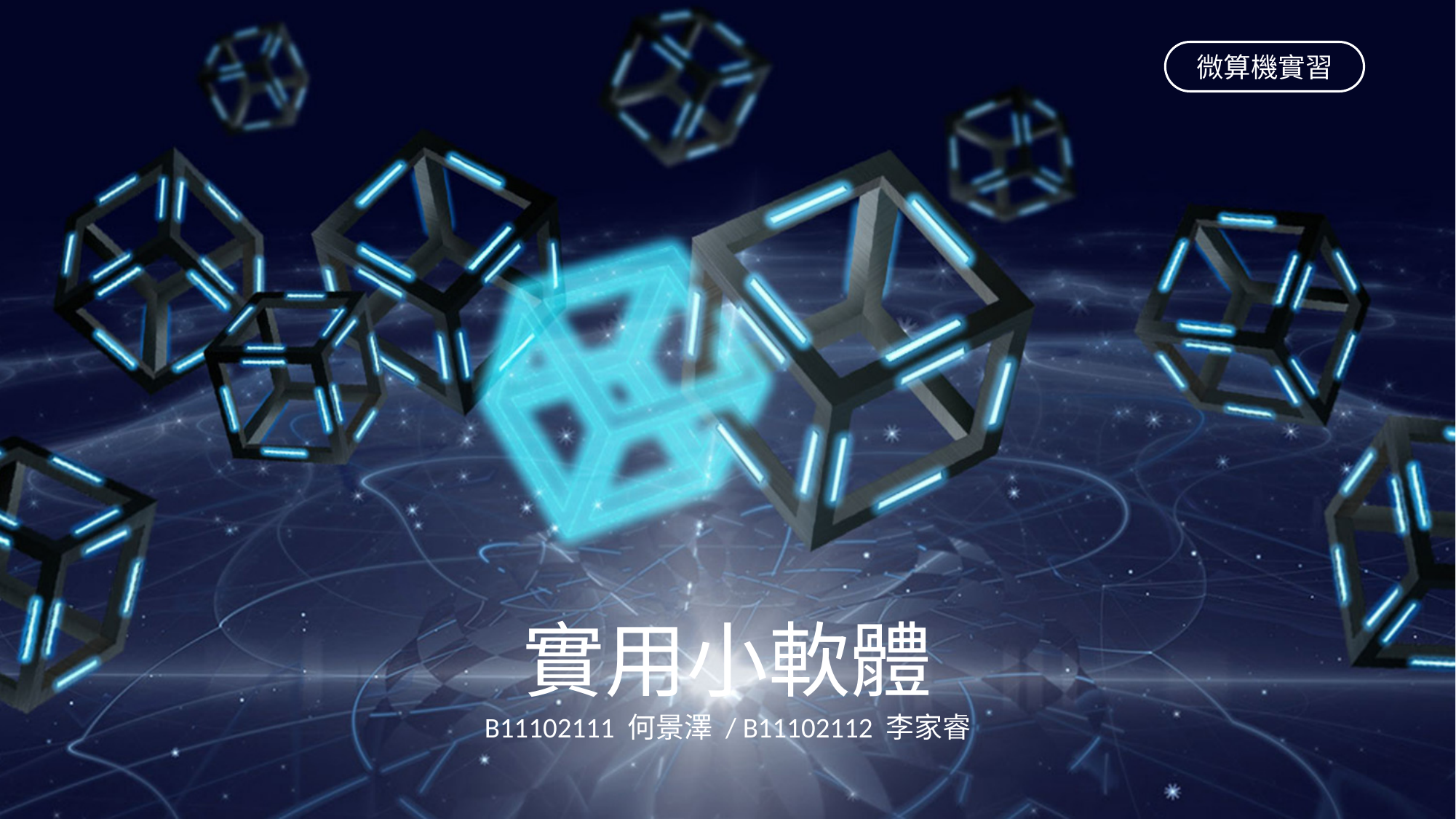

微算機實習
實用小軟體
B11102111 何景澤 / B11102112 李家睿